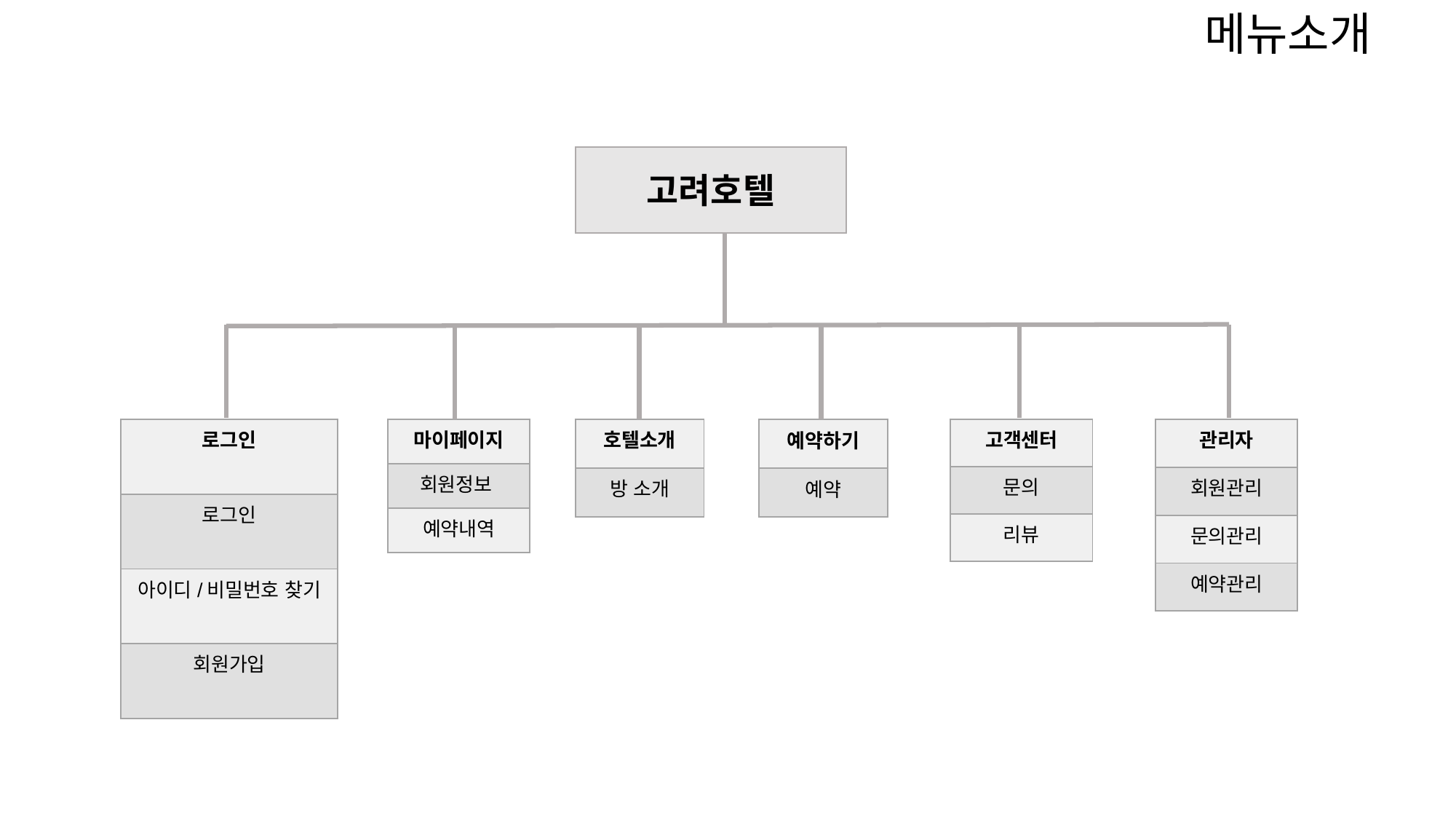

메뉴소개
고려호텔
| 로그인 |
| --- |
| 로그인 |
| 아이디/비밀번호 찾기 |
| 회원가입 |
| 마이페이지 |
| --- |
| 회원정보 |
| 예약내역 |
| 호텔소개 |
| --- |
| 방 소개 |
| 고객센터 |
| --- |
| 문의 |
| 리뷰 |
| 관리자 |
| --- |
| 회원관리 |
| 문의관리 |
| 예약관리 |
| 예약하기 |
| --- |
| 예약 |